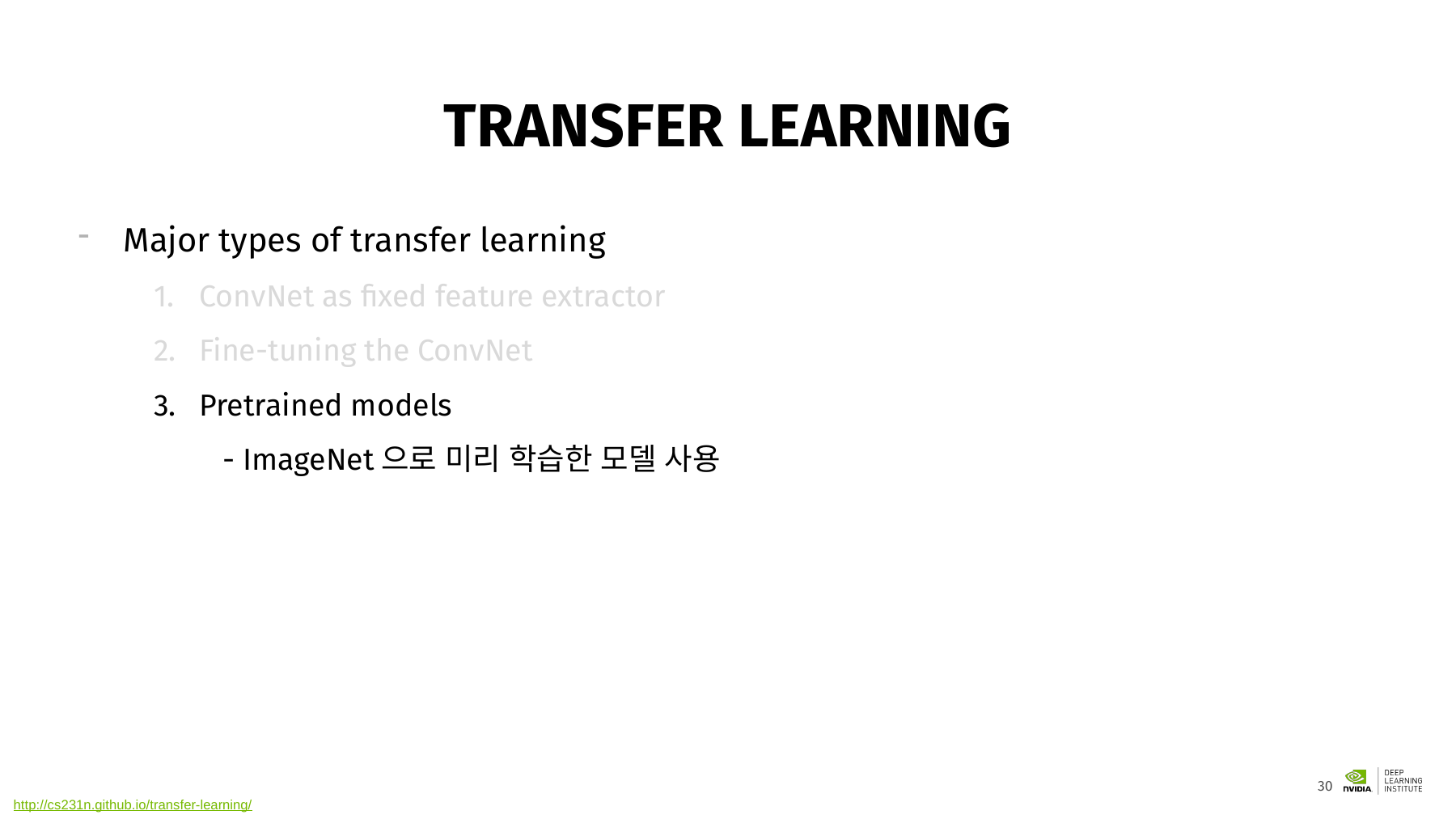

# TRANSFER LEARNING
Major types of transfer learning
ConvNet as fixed feature extractor
Fine-tuning the ConvNet
Pretrained models
- ImageNet으로 미리 학습한 모델 사용
http://cs231n.github.io/transfer-learning/